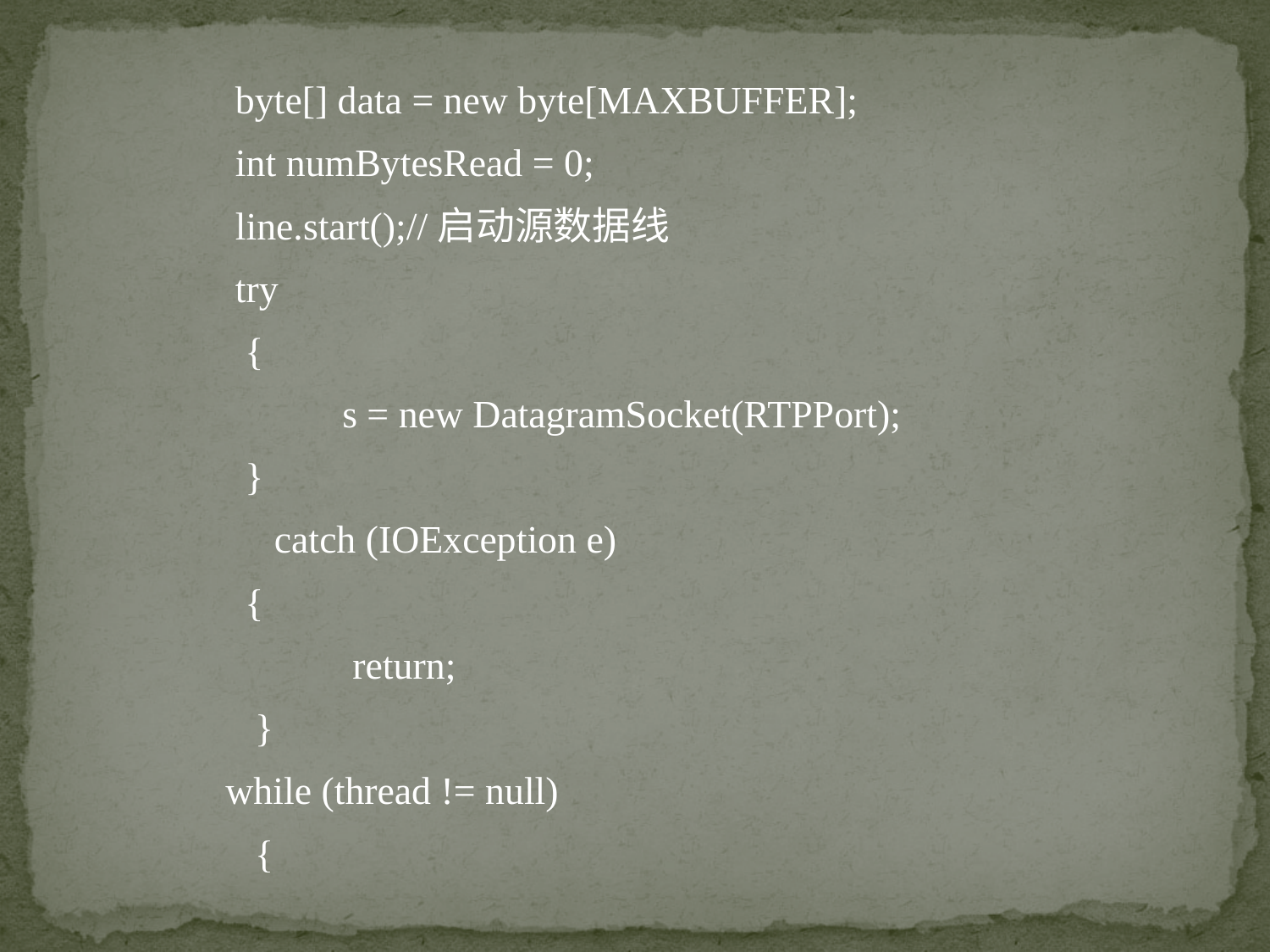

byte[] data = new byte[MAXBUFFER];
 int numBytesRead = 0;
 line.start();//启动源数据线
 try
  {
            s = new DatagramSocket(RTPPort);
  }
     catch (IOException e)
  {
	return;
   }
while (thread != null)
   {